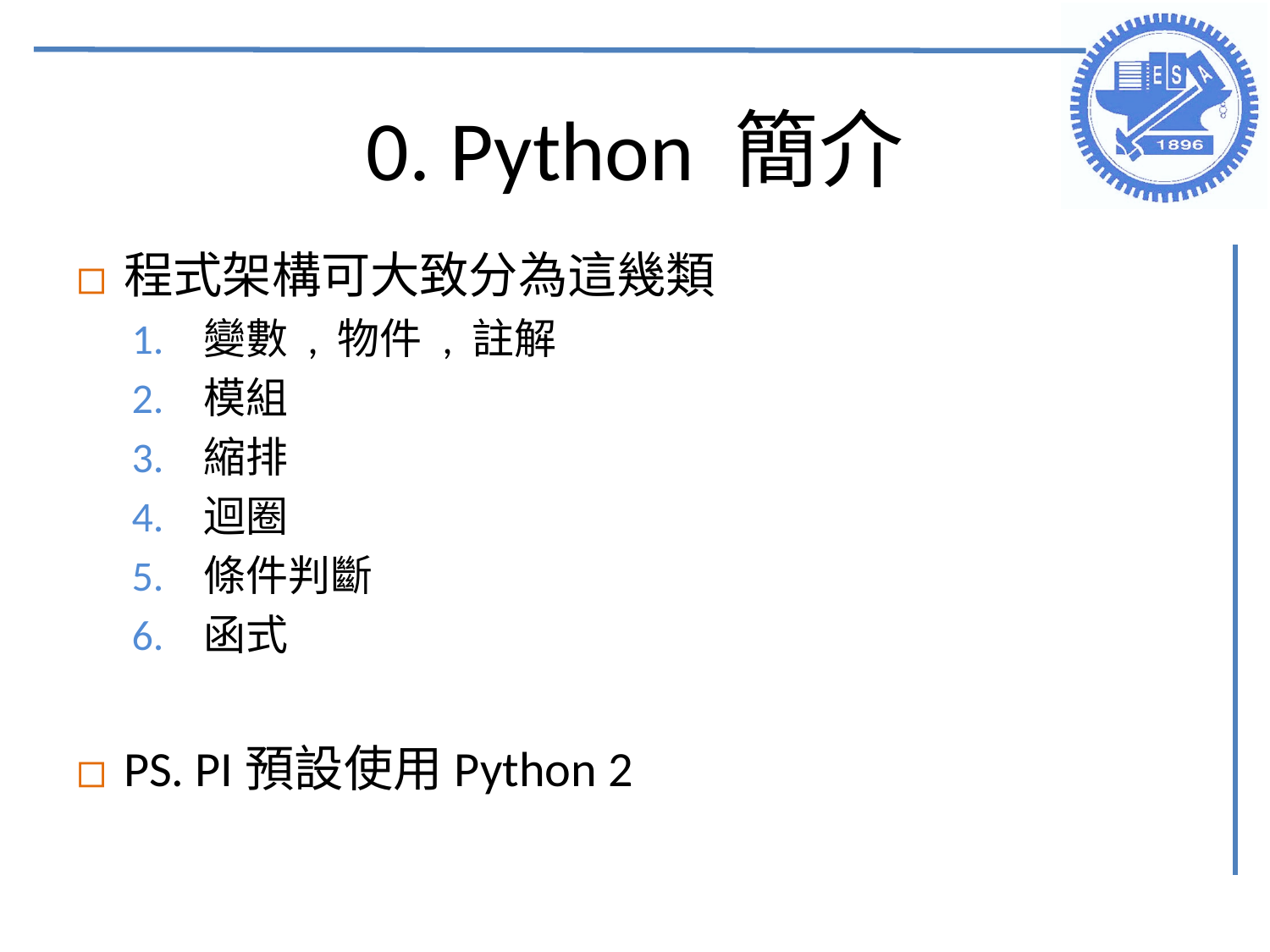

# 0. Python 簡介
程式架構可大致分為這幾類
變數 , 物件 , 註解
模組
縮排
迴圈
條件判斷
函式

PS. PI預設使用Python 2